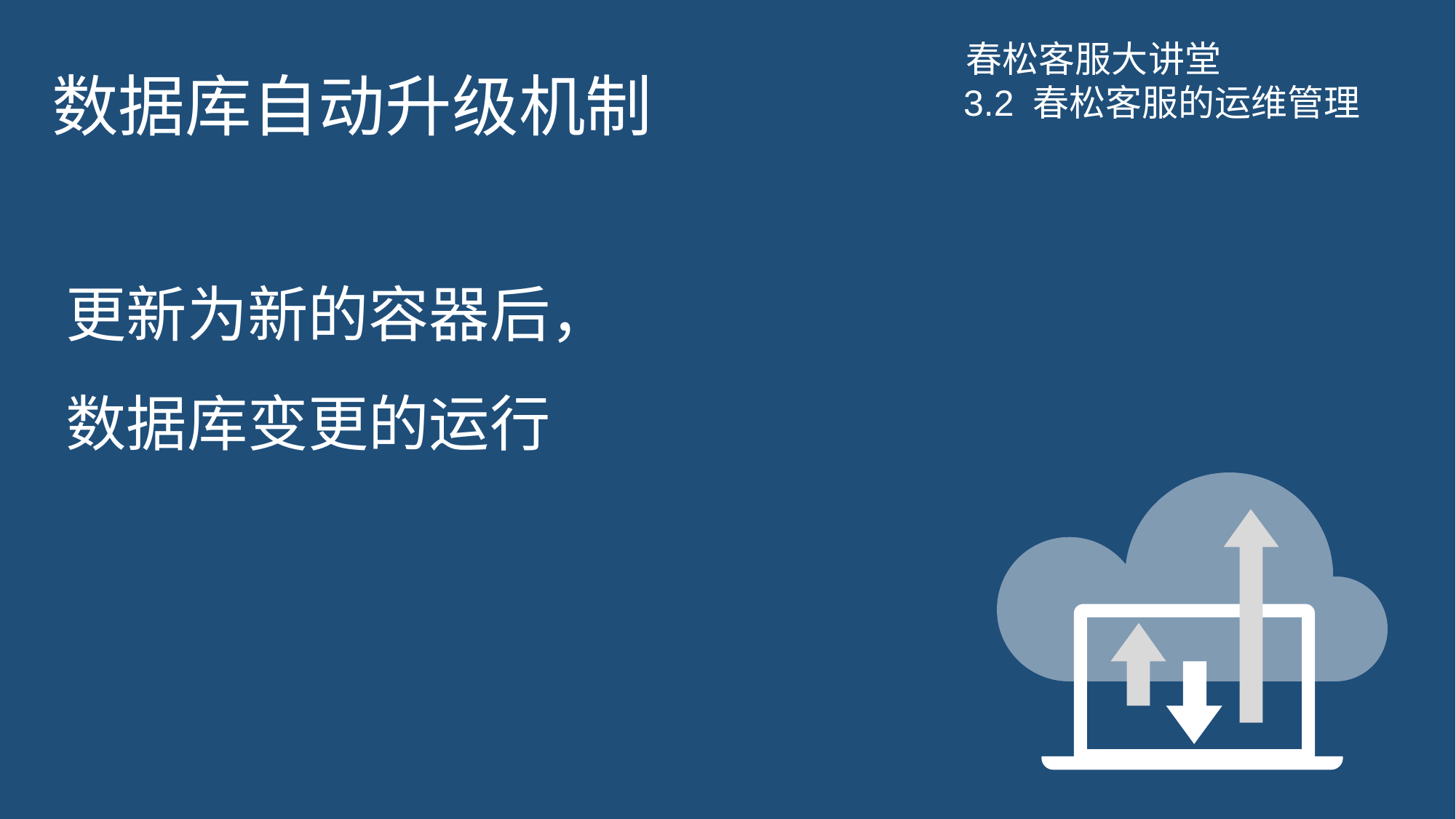

# 数据库自动升级机制
春松客服大讲堂
3.2 春松客服的运维管理
更新为新的容器后，数据库变更的运行